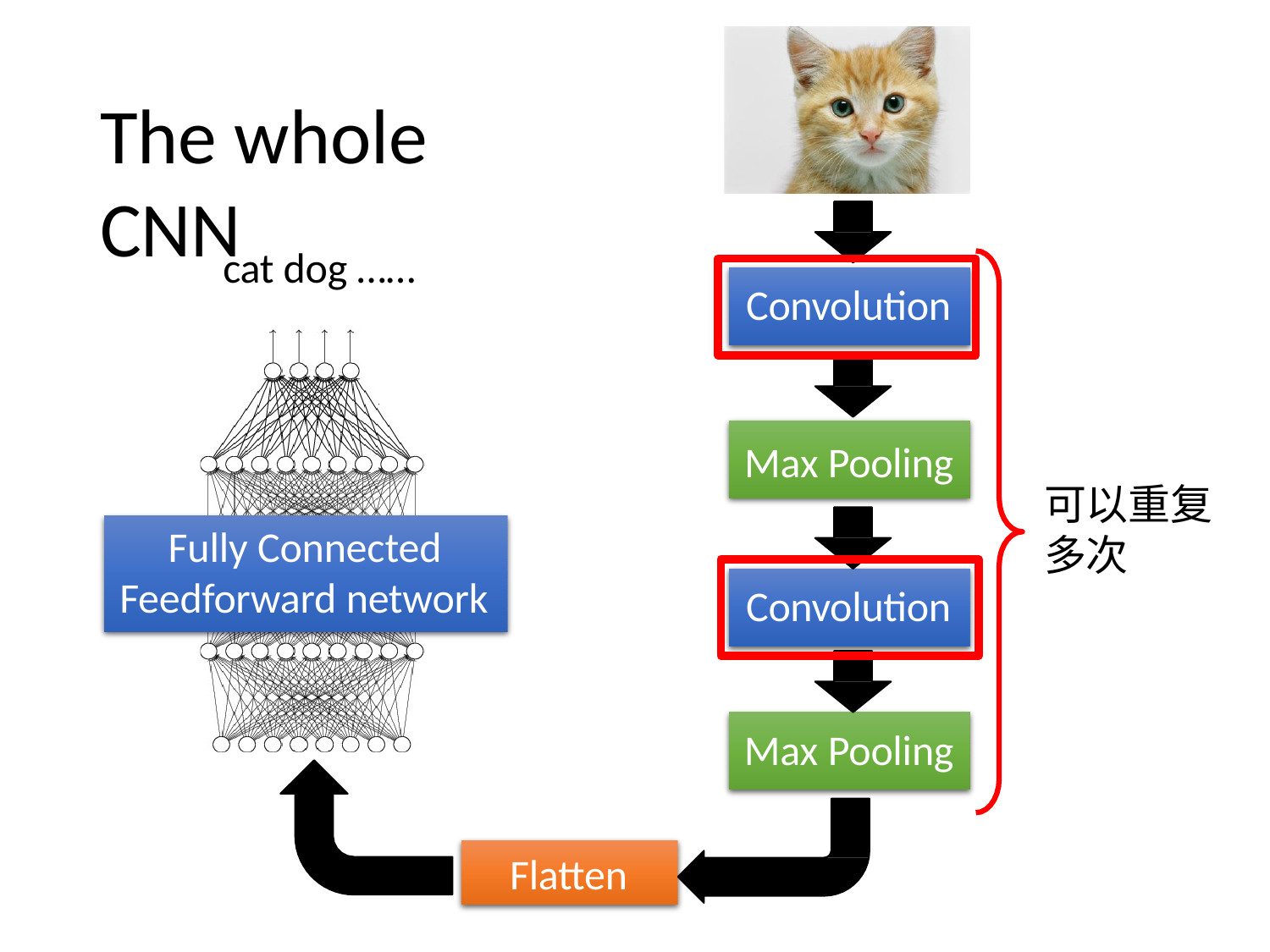

# The whole CNN

cat dog ……

Convolution

Max Pooling

可以重复多次

Fully Connected  Feedforward network

Convolution

Max Pooling

Flatten